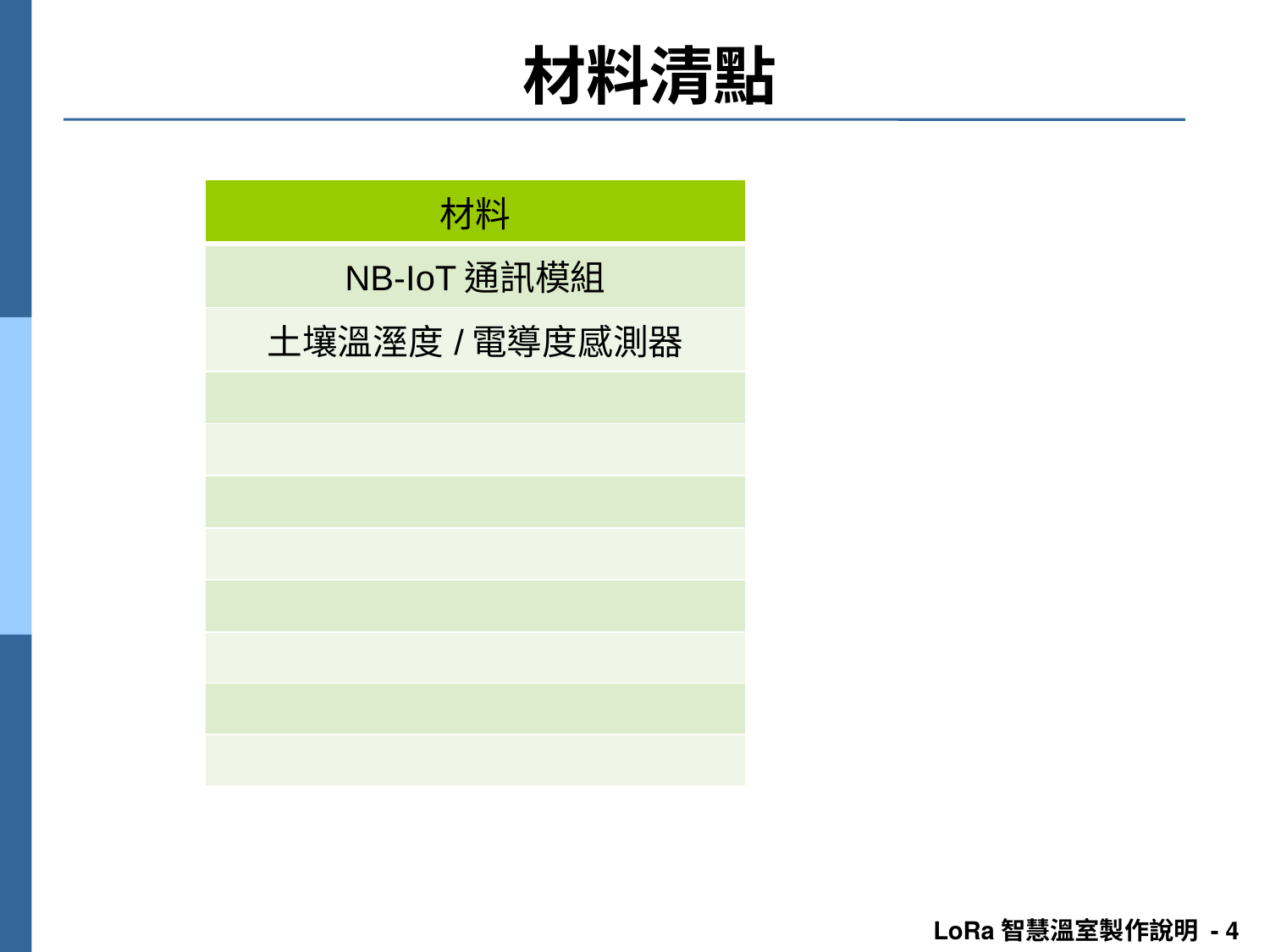

# 材料清點
| 材料 |
| --- |
| NB-IoT通訊模組 |
| 土壤溫溼度/電導度感測器 |
|  |
|  |
|  |
|  |
|  |
|  |
|  |
|  |